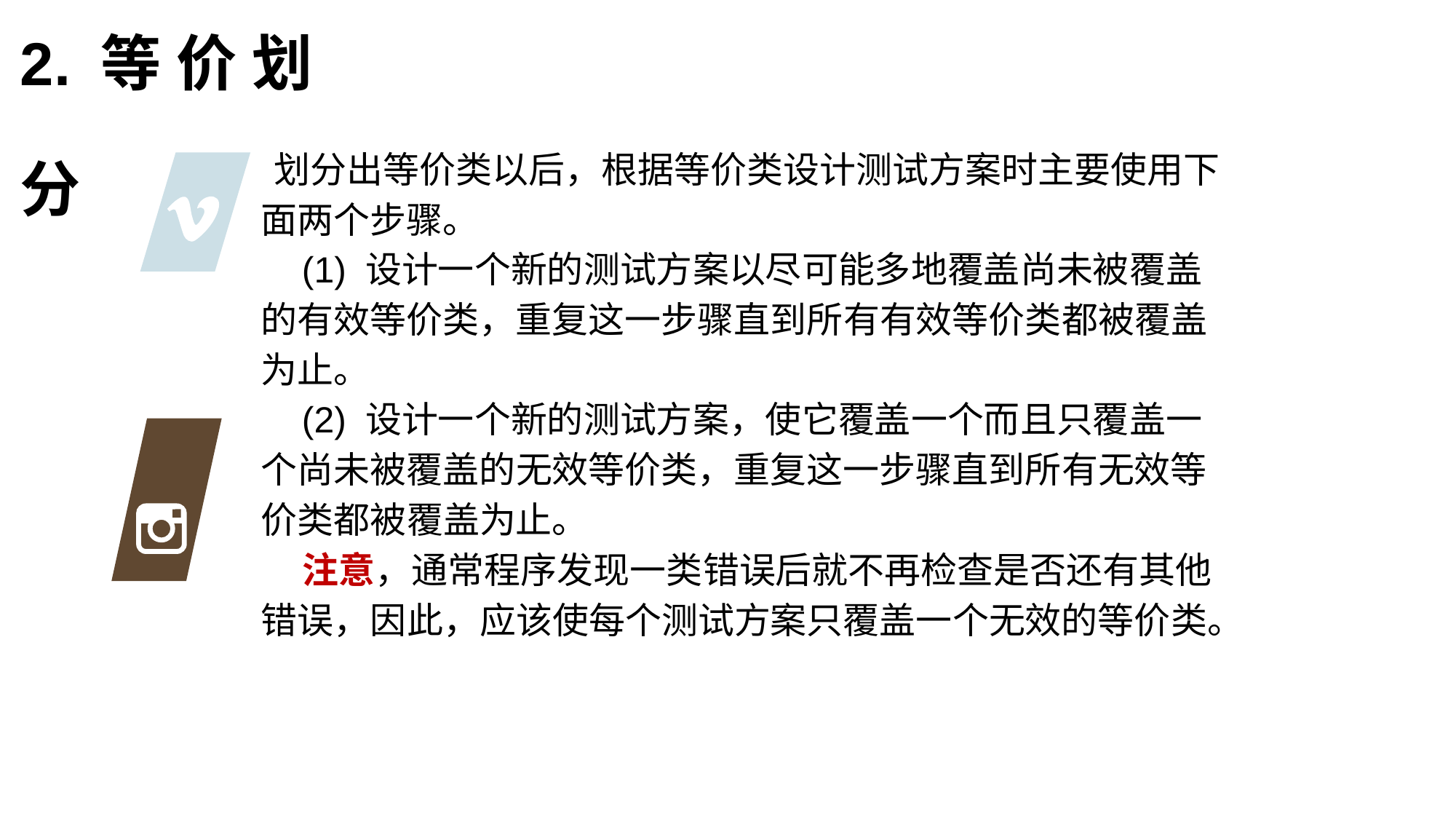

2.等价划分
 划分出等价类以后，根据等价类设计测试方案时主要使用下面两个步骤。
    (1) 设计一个新的测试方案以尽可能多地覆盖尚未被覆盖的有效等价类，重复这一步骤直到所有有效等价类都被覆盖为止。
    (2) 设计一个新的测试方案，使它覆盖一个而且只覆盖一个尚未被覆盖的无效等价类，重复这一步骤直到所有无效等价类都被覆盖为止。
    注意，通常程序发现一类错误后就不再检查是否还有其他错误，因此，应该使每个测试方案只覆盖一个无效的等价类。